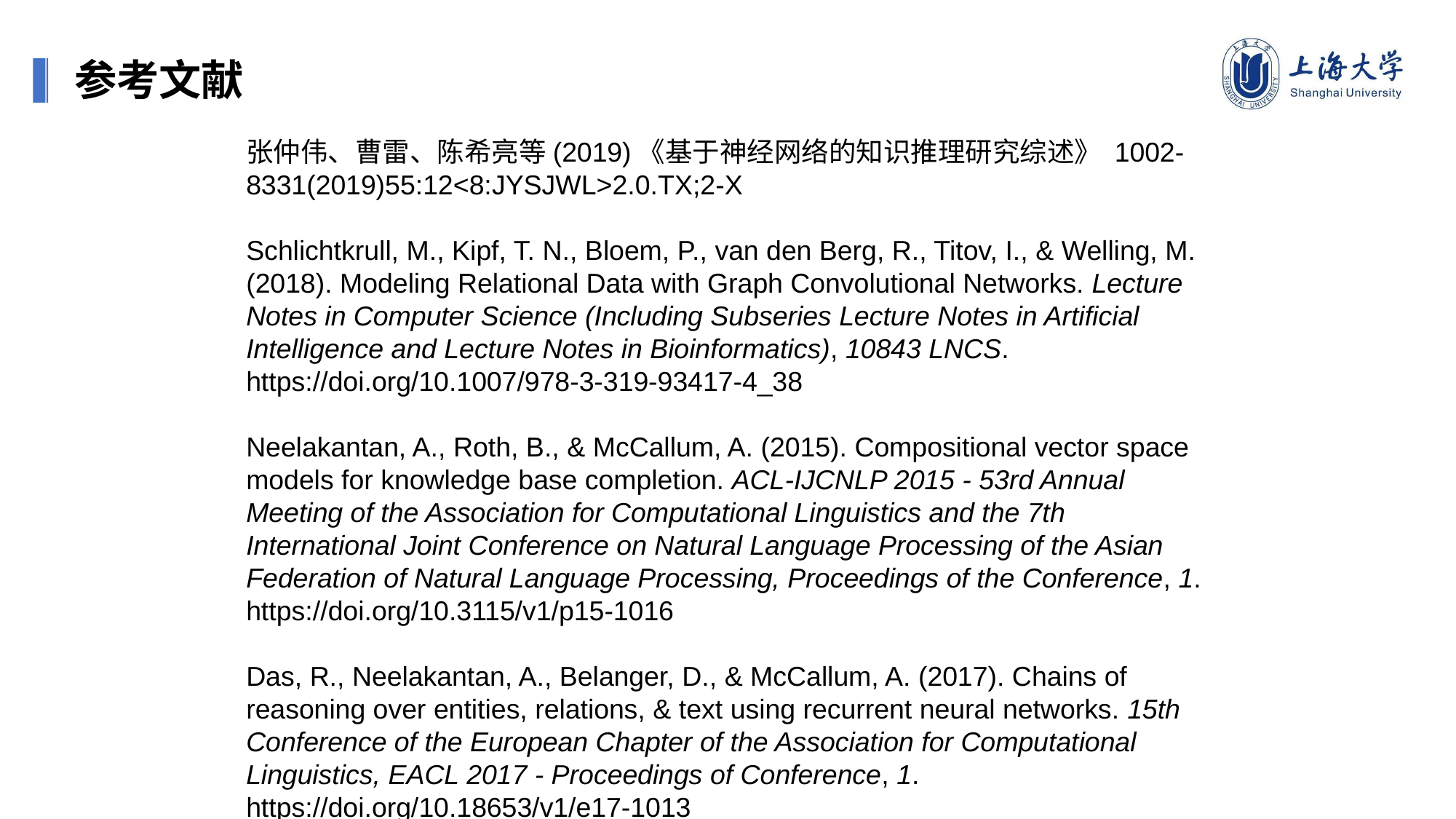

参考文献
张仲伟、曹雷、陈希亮等(2019)《基于神经网络的知识推理研究综述》 1002-8331(2019)55:12<8:JYSJWL>2.0.TX;2-X

Schlichtkrull, M., Kipf, T. N., Bloem, P., van den Berg, R., Titov, I., & Welling, M. (2018). Modeling Relational Data with Graph Convolutional Networks. Lecture Notes in Computer Science (Including Subseries Lecture Notes in Artificial Intelligence and Lecture Notes in Bioinformatics), 10843 LNCS. https://doi.org/10.1007/978-3-319-93417-4_38

Neelakantan, A., Roth, B., & McCallum, A. (2015). Compositional vector space models for knowledge base completion. ACL-IJCNLP 2015 - 53rd Annual Meeting of the Association for Computational Linguistics and the 7th International Joint Conference on Natural Language Processing of the Asian Federation of Natural Language Processing, Proceedings of the Conference, 1. https://doi.org/10.3115/v1/p15-1016

Das, R., Neelakantan, A., Belanger, D., & McCallum, A. (2017). Chains of reasoning over entities, relations, & text using recurrent neural networks. 15th Conference of the European Chapter of the Association for Computational Linguistics, EACL 2017 - Proceedings of Conference, 1. https://doi.org/10.18653/v1/e17-1013